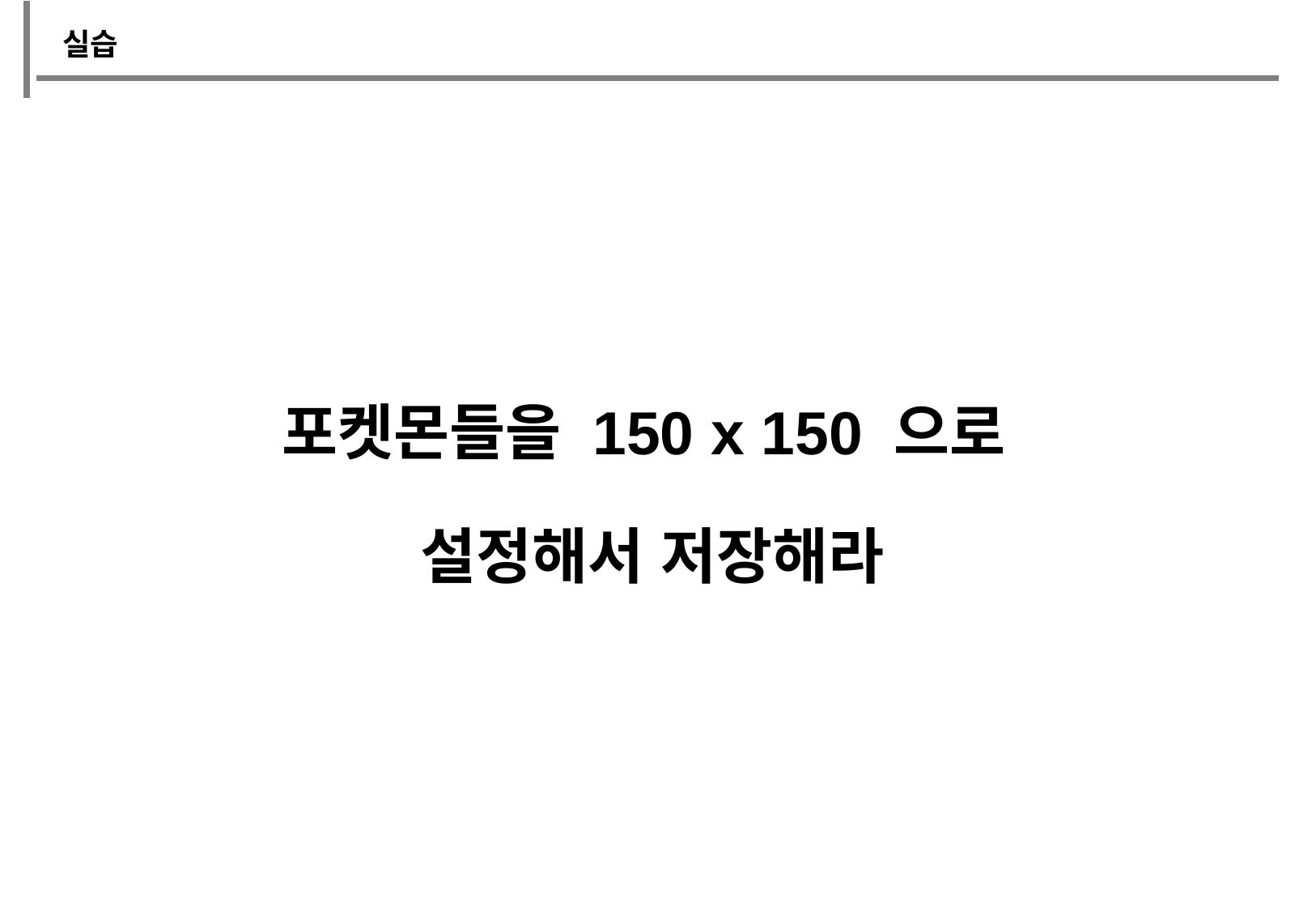

실습

포켓몬들을 150 x 150 으로
설정해서 저장해라